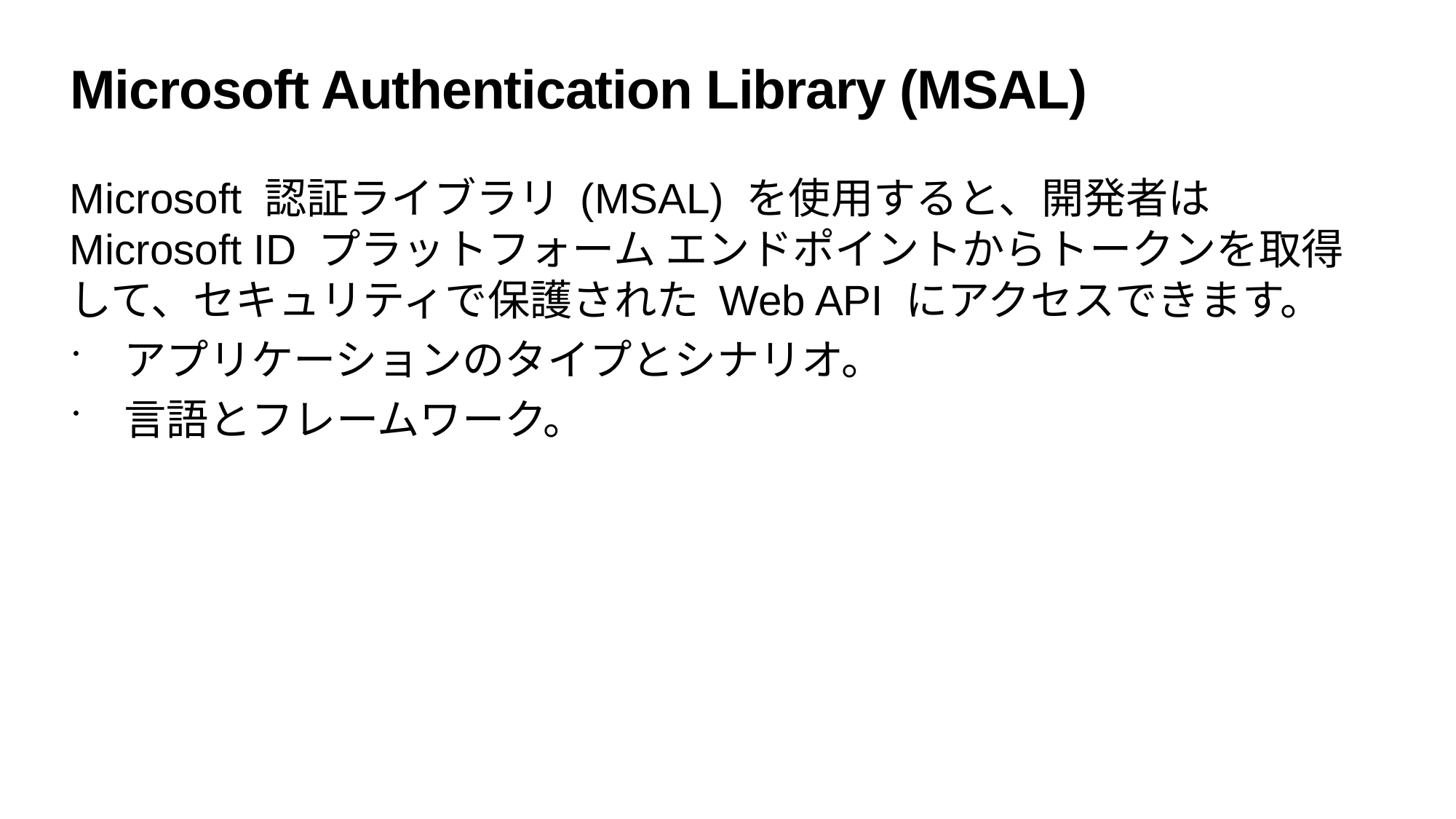

# Microsoft Authentication Library (MSAL)
Microsoft 認証ライブラリ (MSAL) を使用すると、開発者は Microsoft ID プラットフォーム エンドポイントからトークンを取得して、セキュリティで保護された Web API にアクセスできます。
アプリケーションのタイプとシナリオ。
言語とフレームワーク。